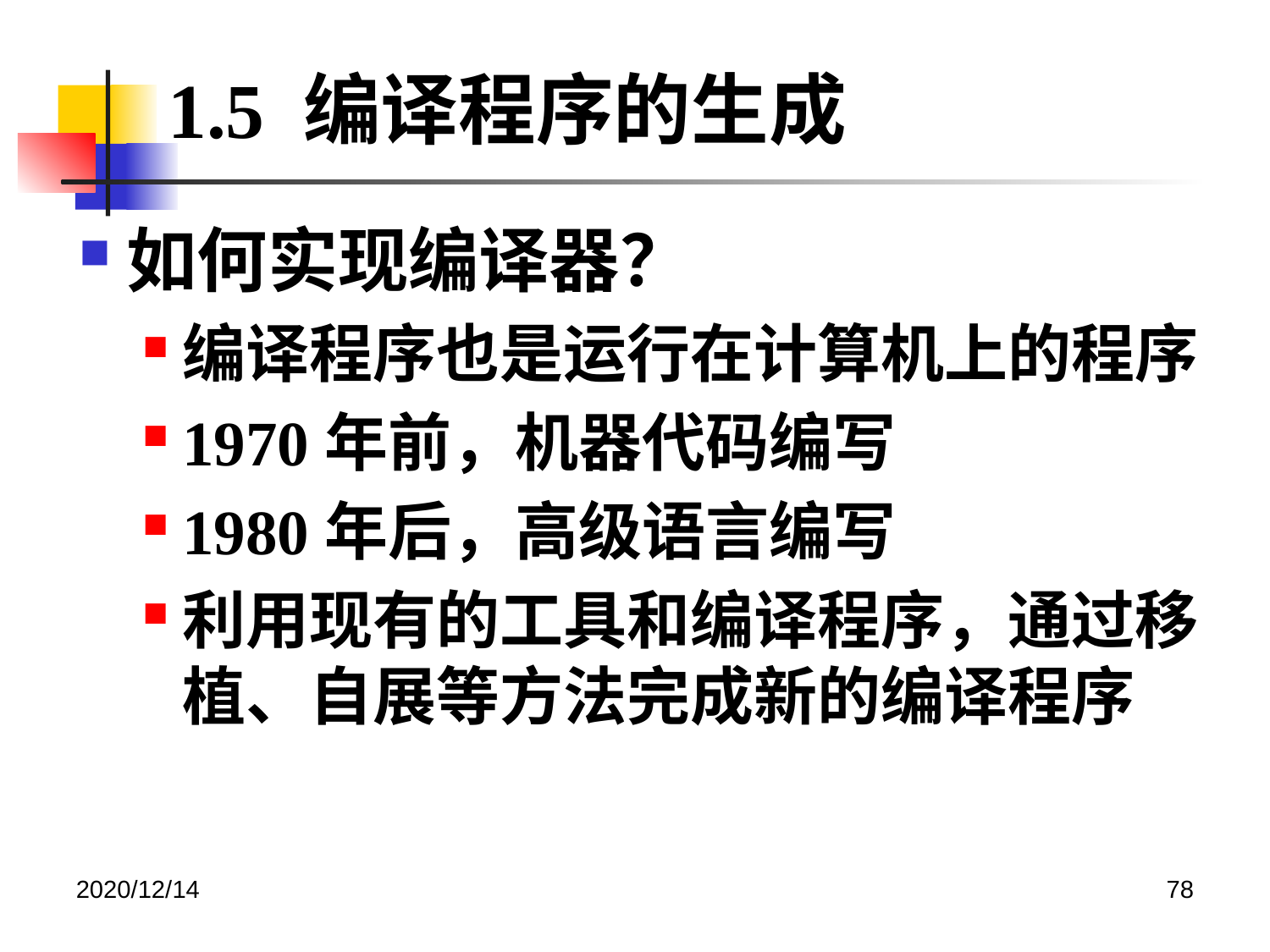

1.5 编译程序的生成
如何实现编译器？
编译程序也是运行在计算机上的程序
1970年前，机器代码编写
1980年后，高级语言编写
利用现有的工具和编译程序，通过移植、自展等方法完成新的编译程序

2020/12/14
78